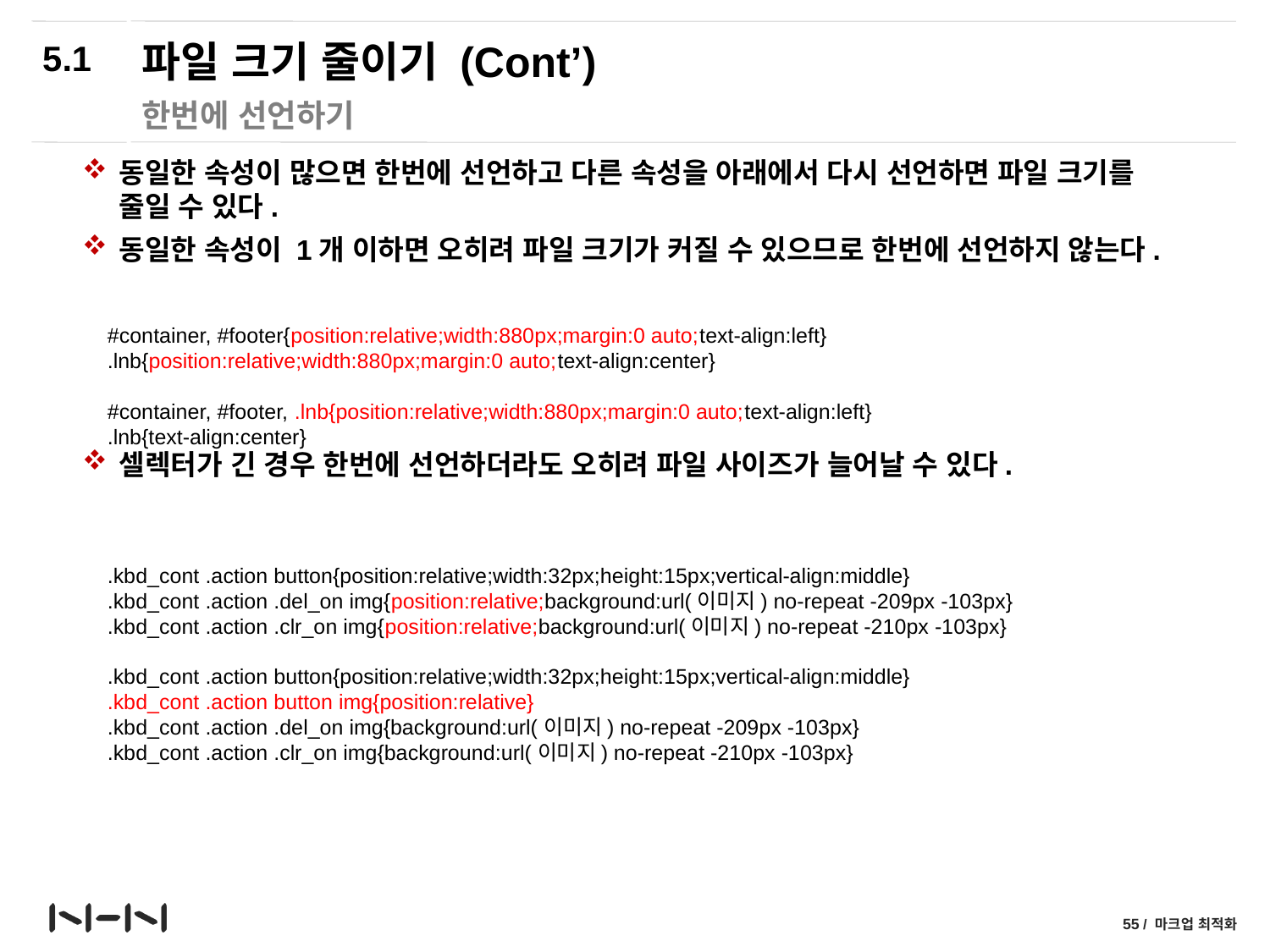

5.1
# 파일 크기 줄이기 (Cont’)
한번에 선언하기
동일한 속성이 많으면 한번에 선언하고 다른 속성을 아래에서 다시 선언하면 파일 크기를 줄일 수 있다.
동일한 속성이 1개 이하면 오히려 파일 크기가 커질 수 있으므로 한번에 선언하지 않는다.

셀렉터가 긴 경우 한번에 선언하더라도 오히려 파일 사이즈가 늘어날 수 있다.

#container, #footer{position:relative;width:880px;margin:0 auto;text-align:left}
.lnb{position:relative;width:880px;margin:0 auto;text-align:center}

#container, #footer, .lnb{position:relative;width:880px;margin:0 auto;text-align:left}
.lnb{text-align:center}
.kbd_cont .action button{position:relative;width:32px;height:15px;vertical-align:middle}
.kbd_cont .action .del_on img{position:relative;background:url(이미지) no-repeat -209px -103px}
.kbd_cont .action .clr_on img{position:relative;background:url(이미지) no-repeat -210px -103px}

.kbd_cont .action button{position:relative;width:32px;height:15px;vertical-align:middle}
.kbd_cont .action button img{position:relative}
.kbd_cont .action .del_on img{background:url(이미지) no-repeat -209px -103px}
.kbd_cont .action .clr_on img{background:url(이미지) no-repeat -210px -103px}